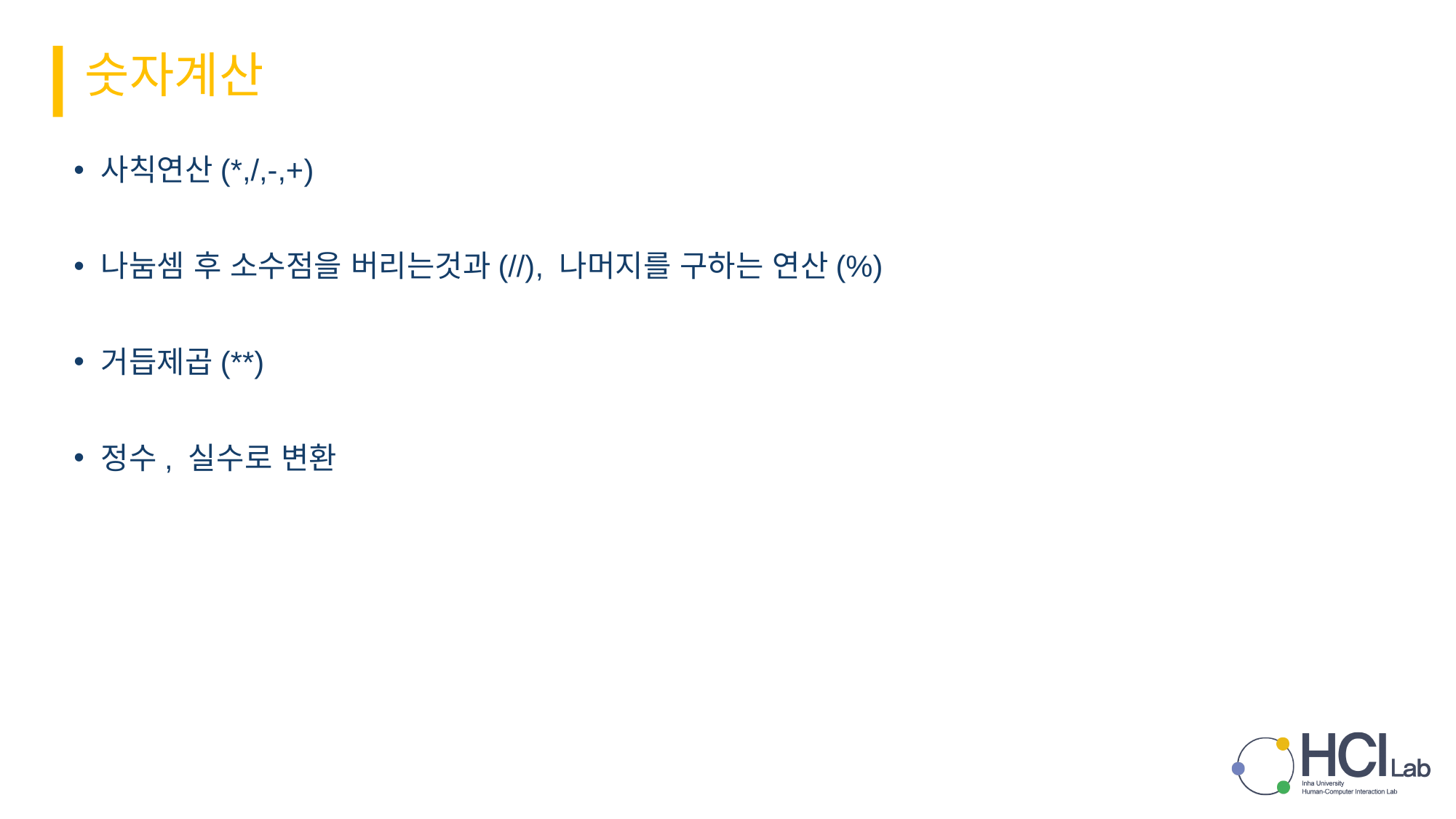

숫자계산
사칙연산(*,/,-,+)

나눔셈 후 소수점을 버리는것과(//), 나머지를 구하는 연산(%)

거듭제곱(**)

정수, 실수로 변환